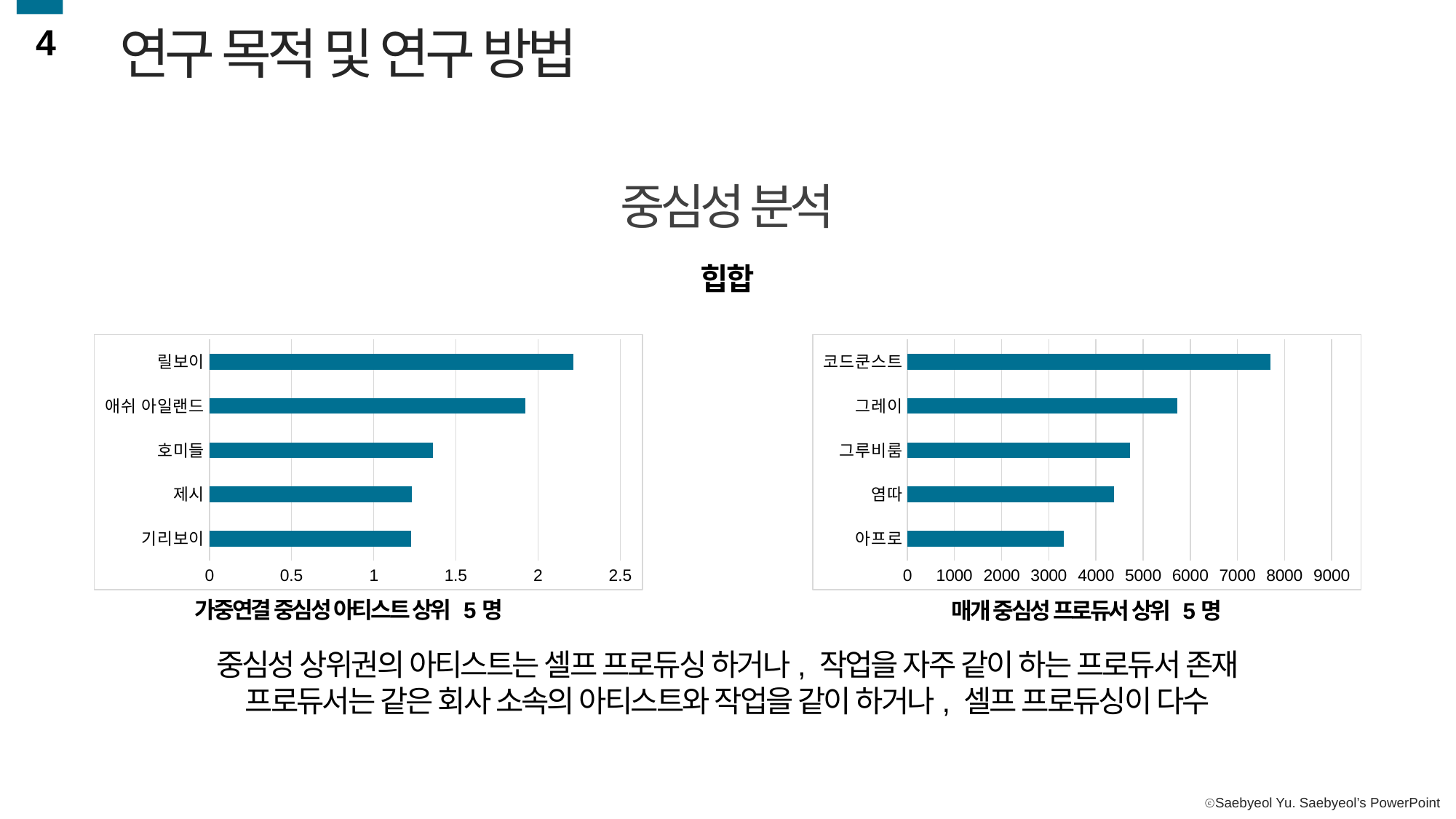

4
연구 목적 및 연구 방법
중심성 분석
힙합

### Chart

| Category | Artist Weighted Degree |
|---|---|
| 기리보이 | 1.2295646 |
| 제시 | 1.230468 |
| 호미들 | 1.359788 |
| 애쉬 아일랜드 | 1.9248205 |
| 릴보이 | 2.2135012 |

### Chart

| Category | Artist Weighted Degree |
|---|---|
| 아프로 | 3319.448779 |
| 염따 | 4376.484895 |
| 그루비룸 | 4715.127224 |
| 그레이 | 5719.717294 |
| 코드쿤스트 | 7697.115764 |
가중연결 중심성 아티스트 상위 5명
매개 중심성 프로듀서 상위 5명
중심성 상위권의 아티스트는 셀프 프로듀싱 하거나, 작업을 자주 같이 하는 프로듀서 존재
프로듀서는 같은 회사 소속의 아티스트와 작업을 같이 하거나, 셀프 프로듀싱이 다수